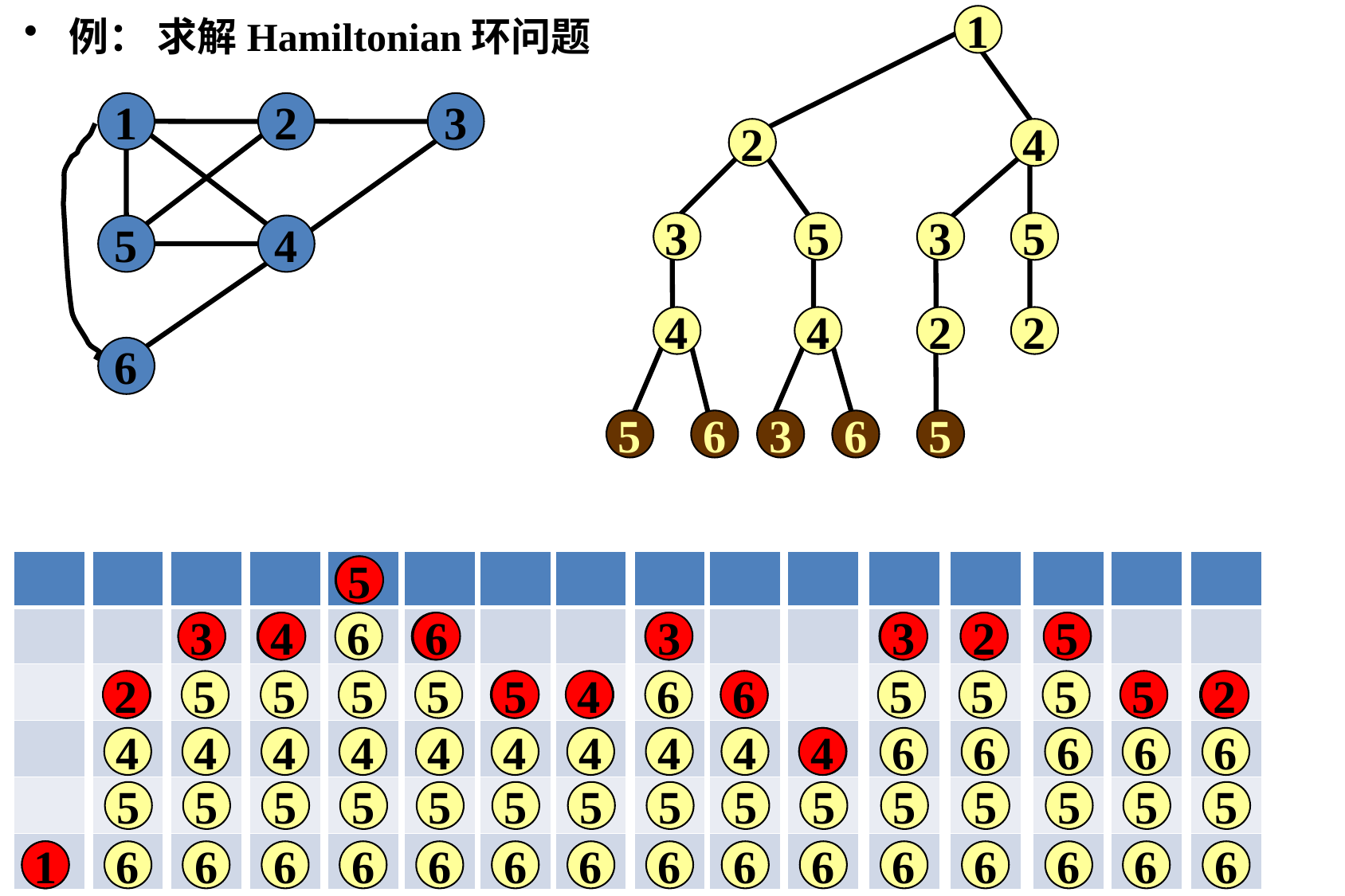

例： 求解Hamiltonian环问题
1

1
2
3

5
4

6
2
4

3
5
3
5

4
4
2
2

5
6
3
6
5
|  |
| --- |
|  |
|  |
|  |
|  |
|  |
|  |
| --- |
|  |
|  |
|  |
|  |
|  |
|  |
| --- |
|  |
|  |
|  |
|  |
|  |
|  |
| --- |
|  |
|  |
|  |
|  |
|  |
|  |
| --- |
|  |
|  |
|  |
|  |
|  |
|  |
| --- |
|  |
|  |
|  |
|  |
|  |
|  |
| --- |
|  |
|  |
|  |
|  |
|  |
|  |
| --- |
|  |
|  |
|  |
|  |
|  |
|  |
| --- |
|  |
|  |
|  |
|  |
|  |
|  |
| --- |
|  |
|  |
|  |
|  |
|  |
|  |
| --- |
|  |
|  |
|  |
|  |
|  |
|  |
| --- |
|  |
|  |
|  |
|  |
|  |
|  |
| --- |
|  |
|  |
|  |
|  |
|  |
|  |
| --- |
|  |
|  |
|  |
|  |
|  |
|  |
| --- |
|  |
|  |
|  |
|  |
|  |
|  |
| --- |
|  |
|  |
|  |
|  |
|  |
5
5
3
3
4
4
6
6
6
3
3
3
3
2
2
5
5
2
2
5
5
5
5
5
5
4
4
6
6
6
5
5
5
5
5
2
2
4
4
4
4
4
4
4
4
4
4
4
6
6
6
6
6
5
5
5
5
5
5
5
5
5
5
5
5
5
5
5
1
1
6
6
6
6
6
6
6
6
6
6
6
6
6
6
6